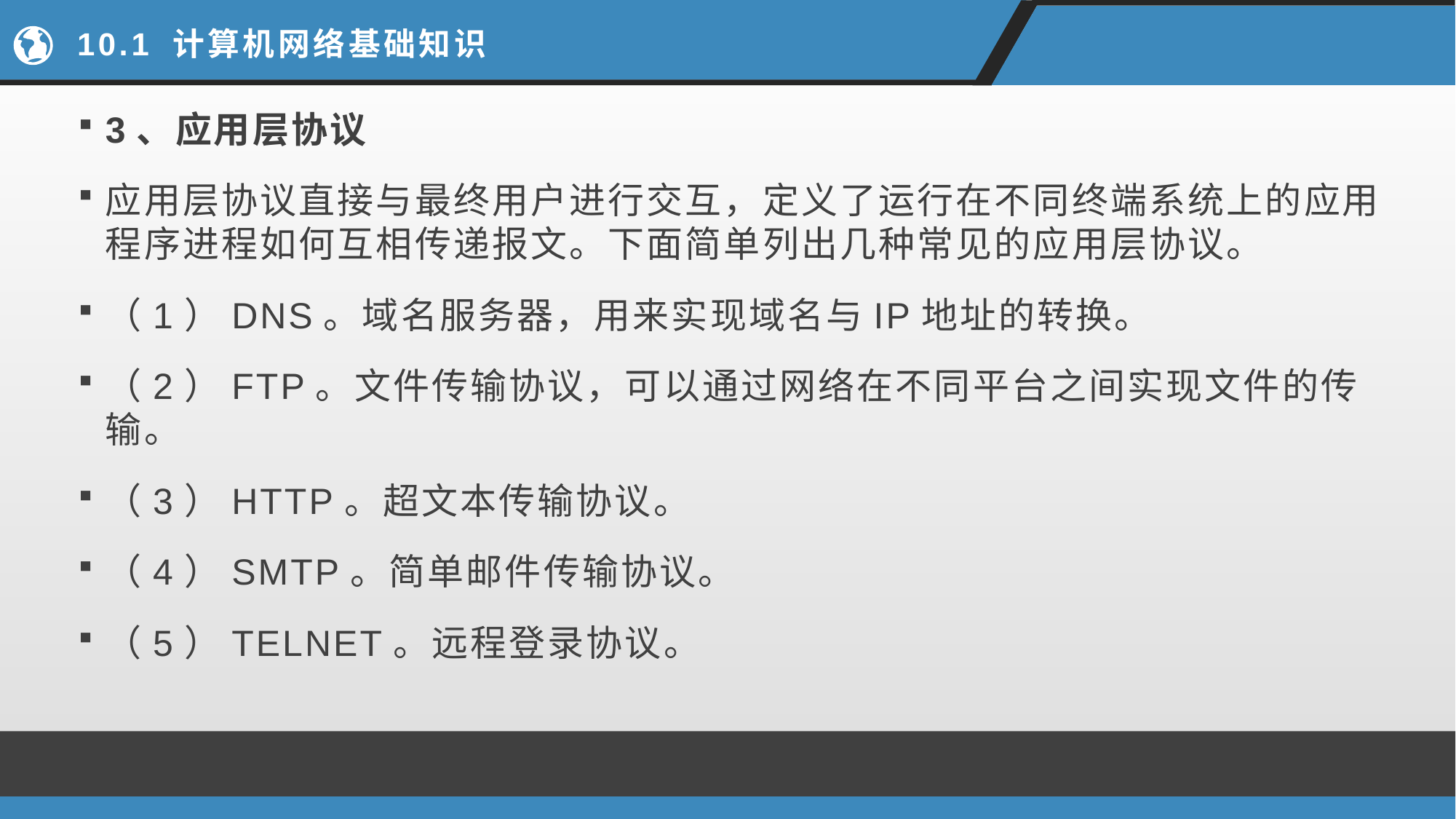

# 10.1 计算机网络基础知识

3、应用层协议
应用层协议直接与最终用户进行交互，定义了运行在不同终端系统上的应用程序进程如何互相传递报文。下面简单列出几种常见的应用层协议。
（1）DNS。域名服务器，用来实现域名与IP地址的转换。
（2）FTP。文件传输协议，可以通过网络在不同平台之间实现文件的传输。
（3）HTTP。超文本传输协议。
（4）SMTP。简单邮件传输协议。
（5）TELNET。远程登录协议。